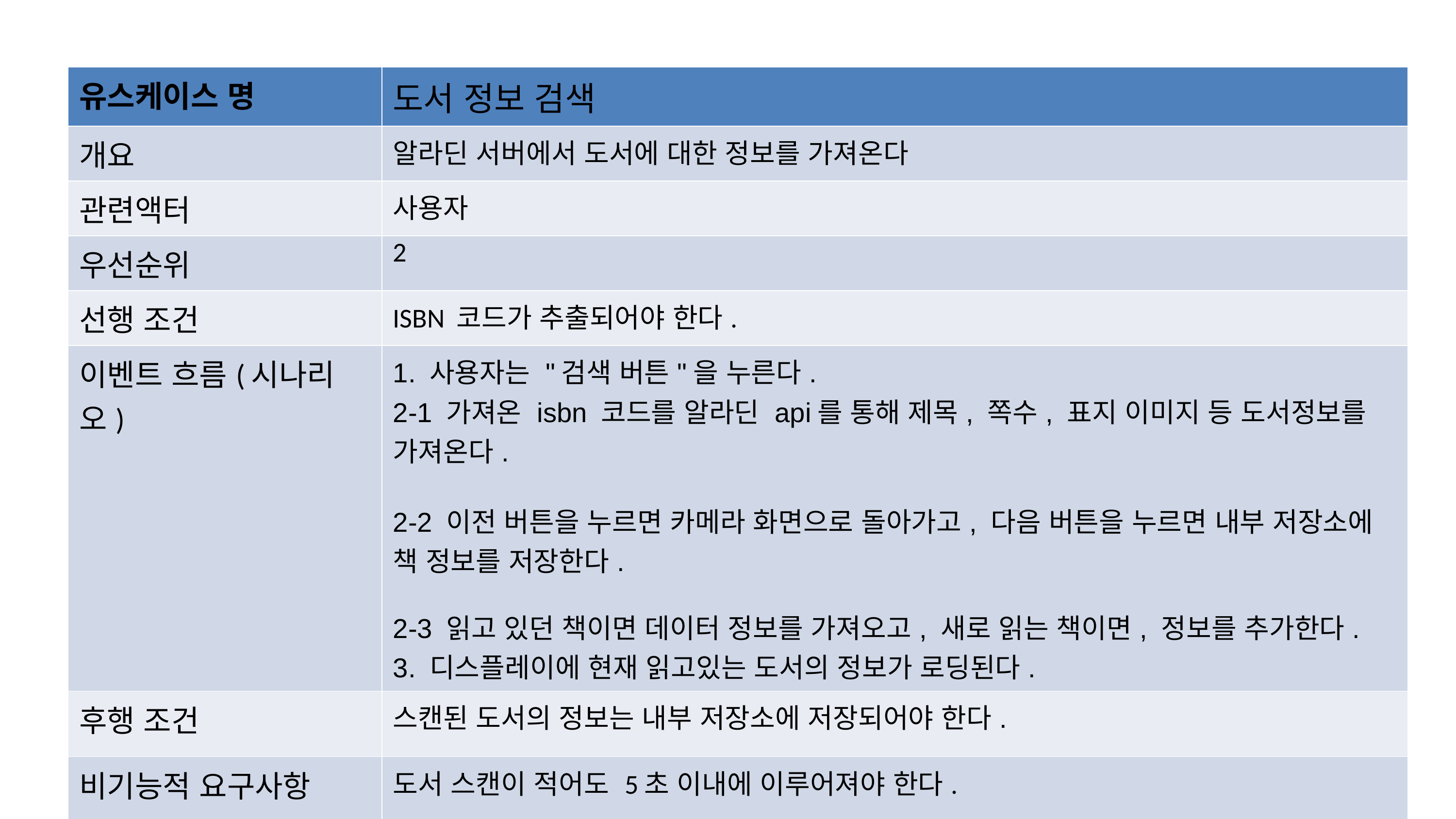

| 유스케이스 명 | 도서 정보 검색 |
| --- | --- |
| 개요 | 알라딘 서버에서 도서에 대한 정보를 가져온다 |
| 관련액터 | 사용자 |
| 우선순위 | 2 |
| 선행 조건 | ISBN 코드가 추출되어야 한다. |
| 이벤트 흐름(시나리오) | 1. 사용자는 "검색 버튼"을 누른다. 2-1 가져온 isbn 코드를 알라딘 api를 통해 제목, 쪽수, 표지 이미지 등 도서정보를 가져온다. 2-2 이전 버튼을 누르면 카메라 화면으로 돌아가고, 다음 버튼을 누르면 내부 저장소에 책 정보를 저장한다. 2-3 읽고 있던 책이면 데이터 정보를 가져오고, 새로 읽는 책이면, 정보를 추가한다. 3. 디스플레이에 현재 읽고있는 도서의 정보가 로딩된다. |
| 후행 조건 | 스캔된 도서의 정보는 내부 저장소에 저장되어야 한다. |
| 비기능적 요구사항 | 도서 스캔이 적어도 5초 이내에 이루어져야 한다. |